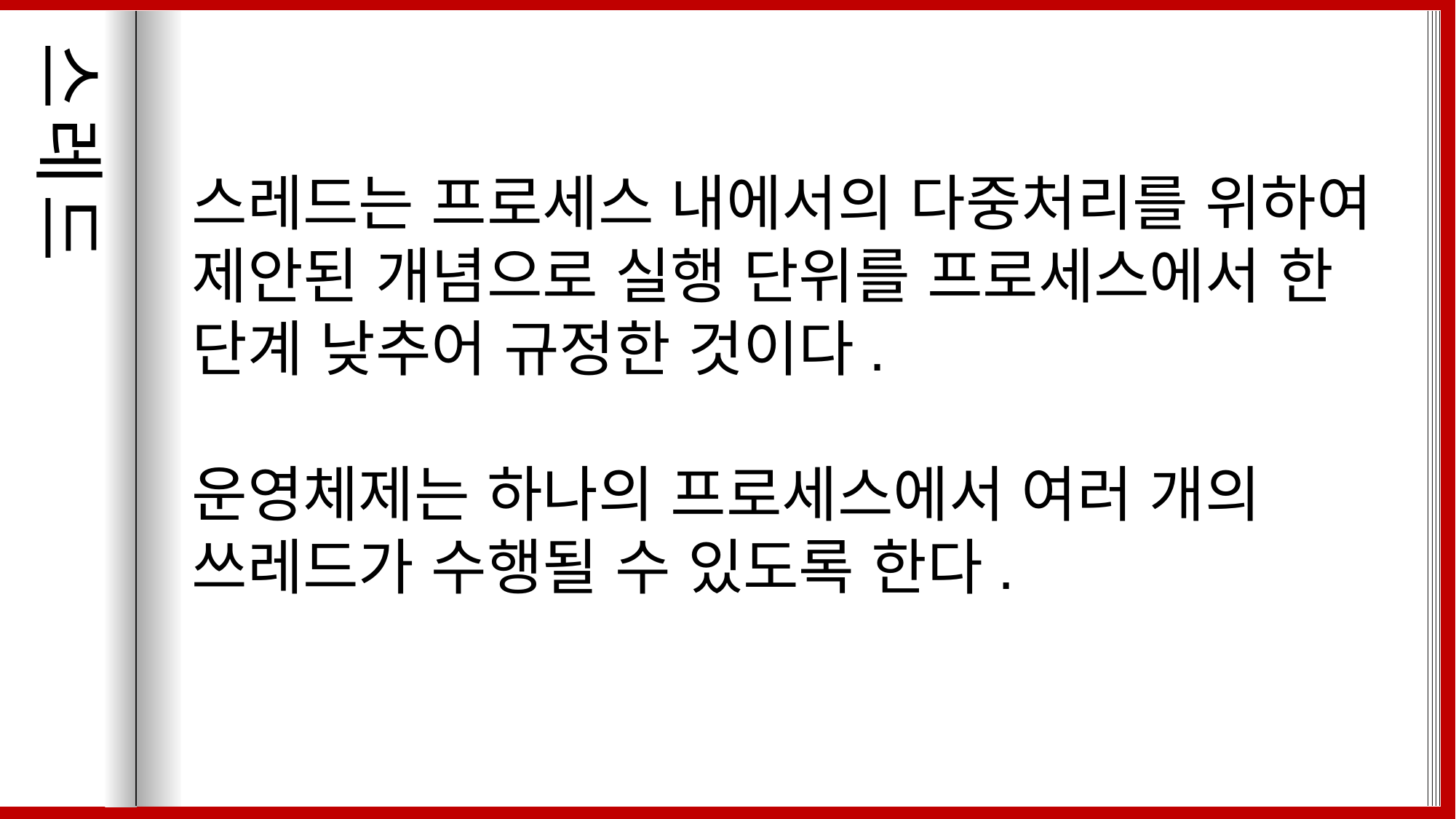

`
스레드
스레드는 프로세스 내에서의 다중처리를 위하여 제안된 개념으로 실행 단위를 프로세스에서 한 단계 낮추어 규정한 것이다.

운영체제는 하나의 프로세스에서 여러 개의 쓰레드가 수행될 수 있도록 한다.